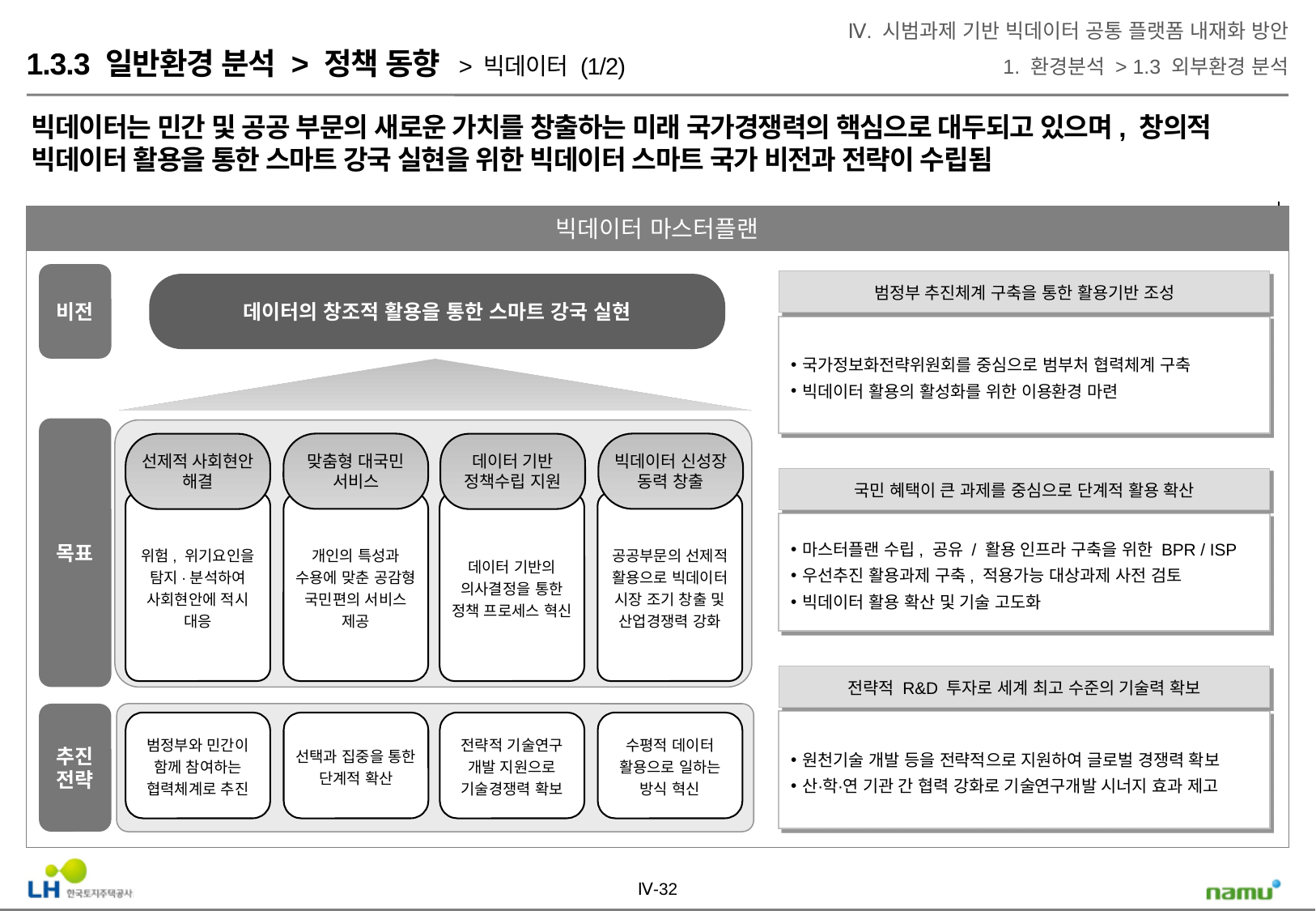

Ⅳ. 시범과제 기반 빅데이터 공통 플랫폼 내재화 방안
1. 환경분석 > 1.3 외부환경 분석
1.3.3 일반환경 분석 > 정책 동향  > 빅데이터 (1/2)
빅데이터는 민간 및 공공 부문의 새로운 가치를 창출하는 미래 국가경쟁력의 핵심으로 대두되고 있으며, 창의적 빅데이터 활용을 통한 스마트 강국 실현을 위한 빅데이터 스마트 국가 비전과 전략이 수립됨
빅데이터 마스터플랜

비전
데이터의 창조적 활용을 통한 스마트 강국 실현

목표

맞춤형 대국민 서비스
빅데이터 신성장 동력 창출
선제적 사회현안 해결
데이터 기반 정책수립 지원
위험, 위기요인을 탐지·분석하여 사회현안에 적시 대응
개인의 특성과 수용에 맞춘 공감형 국민편의 서비스 제공
데이터 기반의 의사결정을 통한 정책 프로세스 혁신
공공부문의 선제적 활용으로 빅데이터 시장 조기 창출 및 산업경쟁력 강화
추진 전략

범정부와 민간이 함께 참여하는 협력체계로 추진
선택과 집중을 통한 단계적 확산
전략적 기술연구 개발 지원으로 기술경쟁력 확보
수평적 데이터 활용으로 일하는 방식 혁신
범정부 추진체계 구축을 통한 활용기반 조성
국가정보화전략위원회를 중심으로 범부처 협력체계 구축
빅데이터 활용의 활성화를 위한 이용환경 마련
국민 혜택이 큰 과제를 중심으로 단계적 활용 확산
마스터플랜 수립, 공유 / 활용 인프라 구축을 위한 BPR / ISP
우선추진 활용과제 구축, 적용가능 대상과제 사전 검토
빅데이터 활용 확산 및 기술 고도화
전략적 R&D 투자로 세계 최고 수준의 기술력 확보
원천기술 개발 등을 전략적으로 지원하여 글로벌 경쟁력 확보
산∙학∙연 기관 간 협력 강화로 기술연구개발 시너지 효과 제고